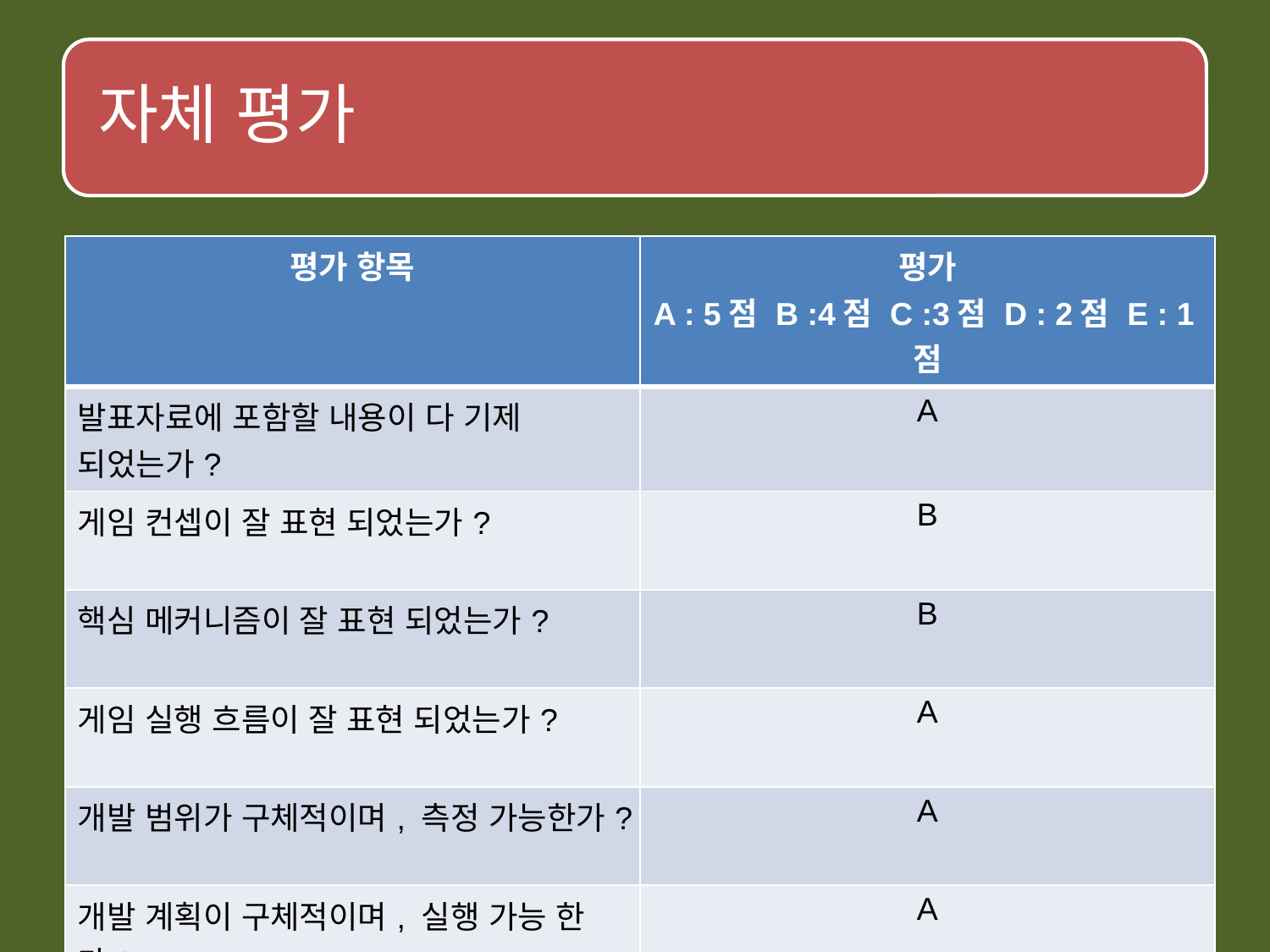

자체 평가
| 평가 항목 | 평가 A : 5점 B :4점 C :3점 D : 2점 E : 1점 |
| --- | --- |
| 발표자료에 포함할 내용이 다 기제 되었는가? | A |
| 게임 컨셉이 잘 표현 되었는가? | B |
| 핵심 메커니즘이 잘 표현 되었는가? | B |
| 게임 실행 흐름이 잘 표현 되었는가? | A |
| 개발 범위가 구체적이며, 측정 가능한가? | A |
| 개발 계획이 구체적이며, 실행 가능 한가? | A |